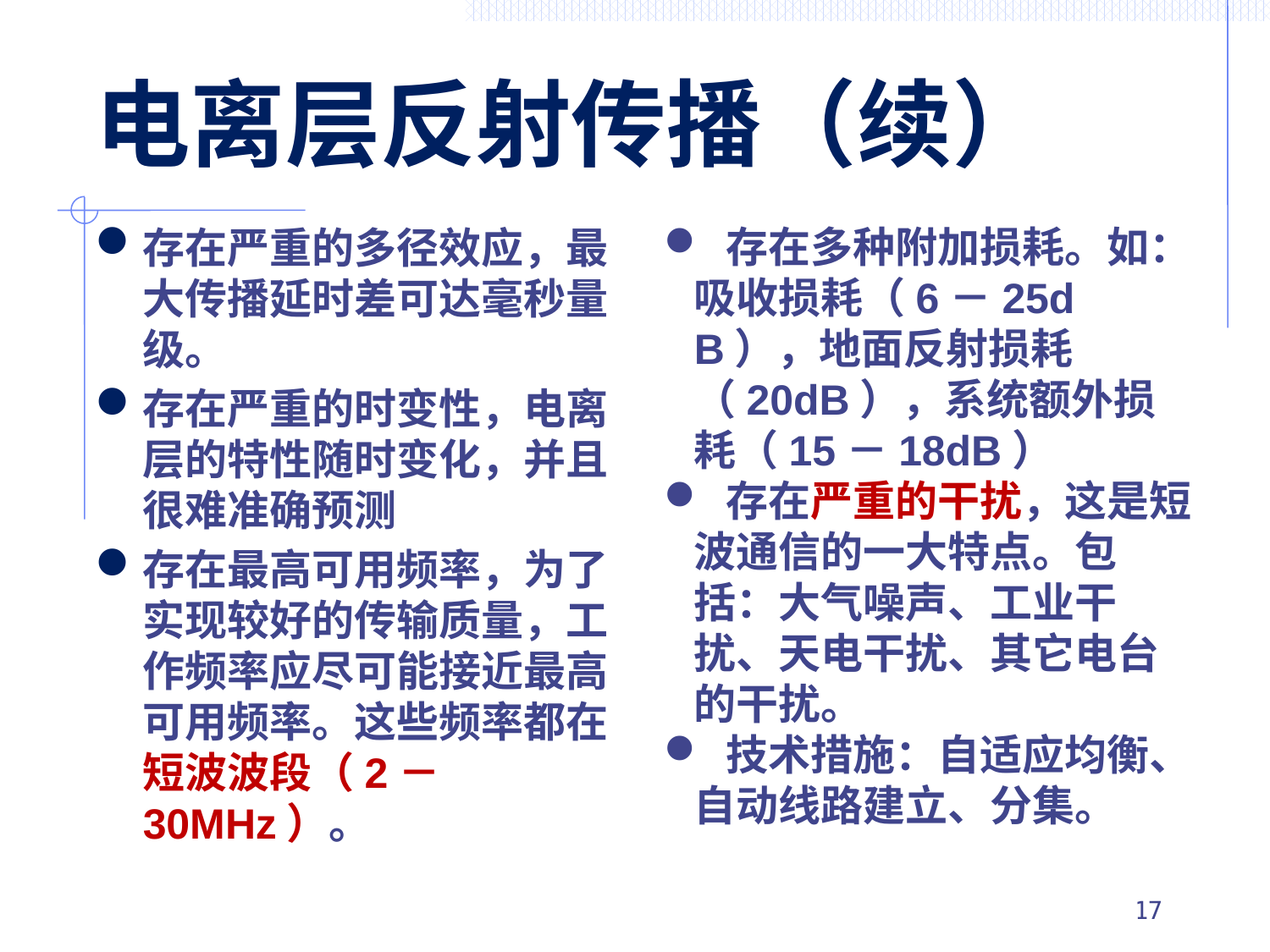

# 电离层反射传播（续）
存在严重的多径效应，最大传播延时差可达毫秒量级。
存在严重的时变性，电离层的特性随时变化，并且很难准确预测
存在最高可用频率，为了实现较好的传输质量，工作频率应尽可能接近最高可用频率。这些频率都在短波波段（2－30MHz）。

 存在多种附加损耗。如：吸收损耗（6－25dB），地面反射损耗（20dB），系统额外损耗（15－18dB）
 存在严重的干扰，这是短波通信的一大特点。包括：大气噪声、工业干扰、天电干扰、其它电台的干扰。
 技术措施：自适应均衡、自动线路建立、分集。
17